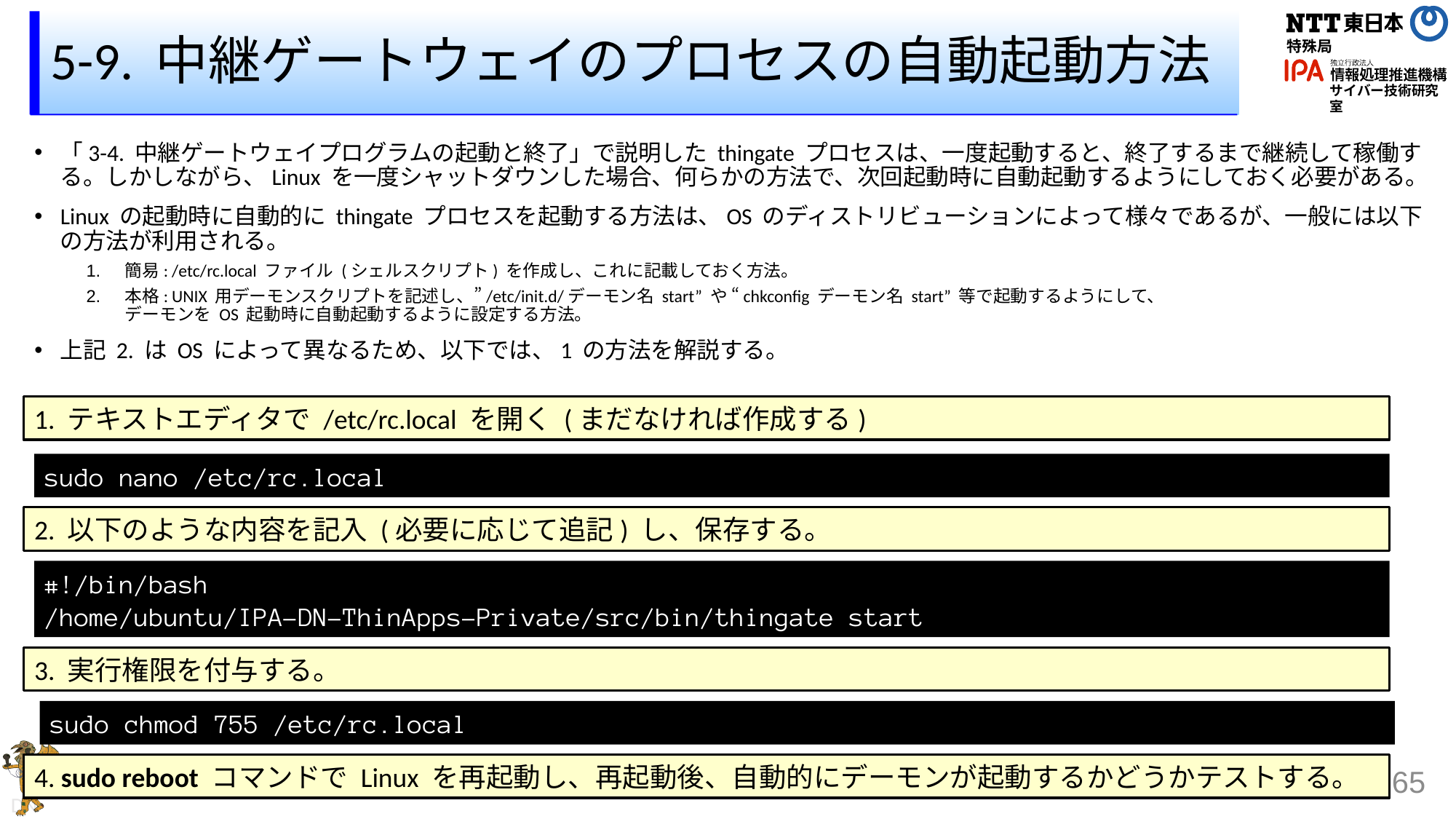

# 5-9. 中継ゲートウェイのプロセスの自動起動方法
「3-4. 中継ゲートウェイプログラムの起動と終了」で説明した thingate プロセスは、一度起動すると、終了するまで継続して稼働する。しかしながら、Linux を一度シャットダウンした場合、何らかの方法で、次回起動時に自動起動するようにしておく必要がある。
Linux の起動時に自動的に thingate プロセスを起動する方法は、OS のディストリビューションによって様々であるが、一般には以下の方法が利用される。
簡易: /etc/rc.local ファイル (シェルスクリプト) を作成し、これに記載しておく方法。
本格: UNIX 用デーモンスクリプトを記述し、”/etc/init.d/デーモン名 start” や “chkconfig デーモン名 start” 等で起動するようにして、
デーモンを OS 起動時に自動起動するように設定する方法。
上記 2. は OS によって異なるため、以下では、1 の方法を解説する。
1. テキストエディタで /etc/rc.local を開く (まだなければ作成する)
sudo nano /etc/rc.local
2. 以下のような内容を記入 (必要に応じて追記) し、保存する。
#!/bin/bash
/home/ubuntu/IPA-DN-ThinApps-Private/src/bin/thingate start
3. 実行権限を付与する。
sudo chmod 755 /etc/rc.local
4. sudo reboot コマンドで Linux を再起動し、再起動後、自動的にデーモンが起動するかどうかテストする。
65